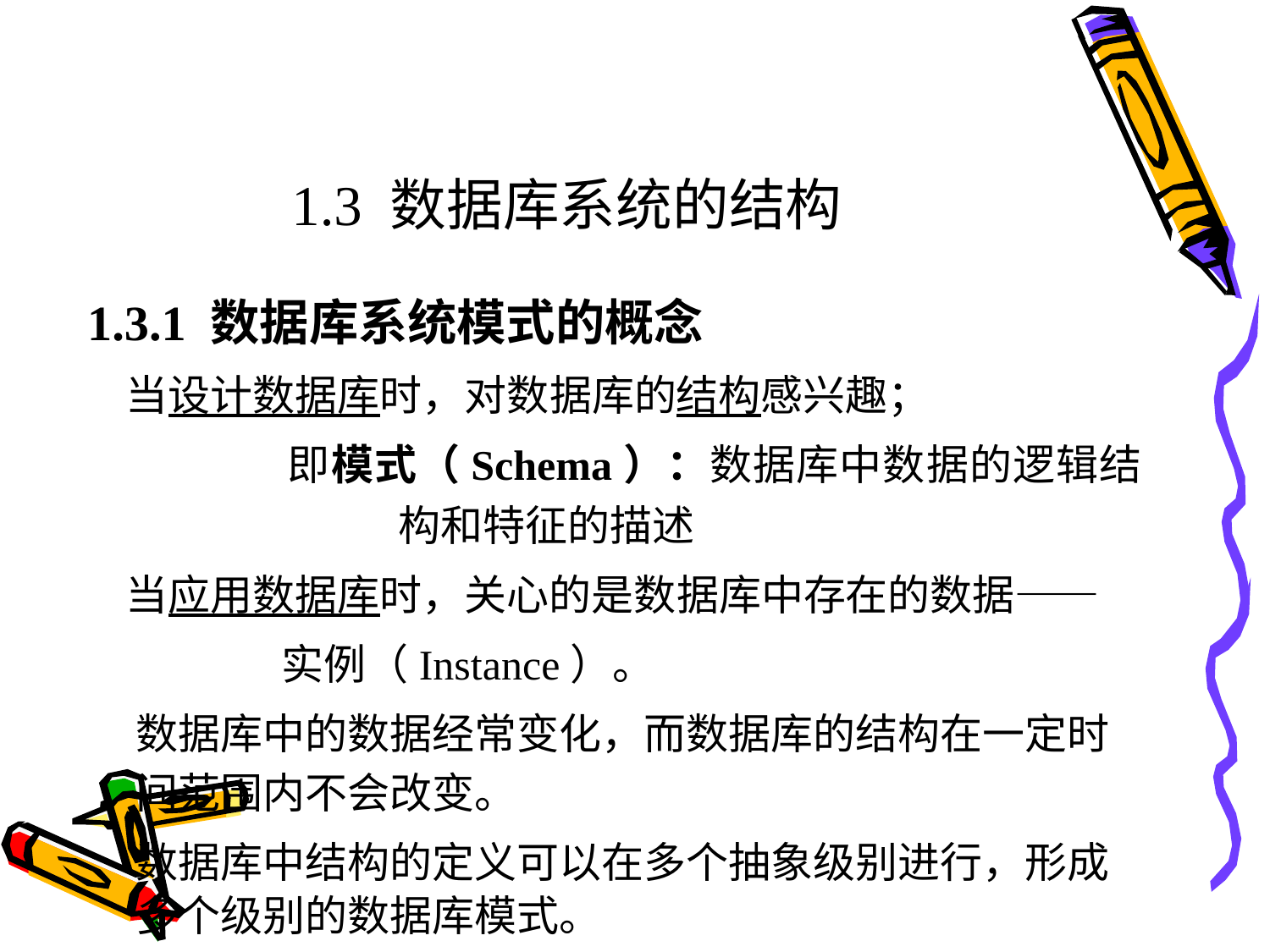

# 1.3 数据库系统的结构
1.3.1 数据库系统模式的概念
   当设计数据库时，对数据库的结构感兴趣；
                  即模式（Schema）：数据库中数据的逻辑结	      	      构和特征的描述
   当应用数据库时，关心的是数据库中存在的数据——
	      实例（Instance）。
    数据库中的数据经常变化，而数据库的结构在一定时
    间范围内不会改变。
    数据库中结构的定义可以在多个抽象级别进行，形成
    多个级别的数据库模式。